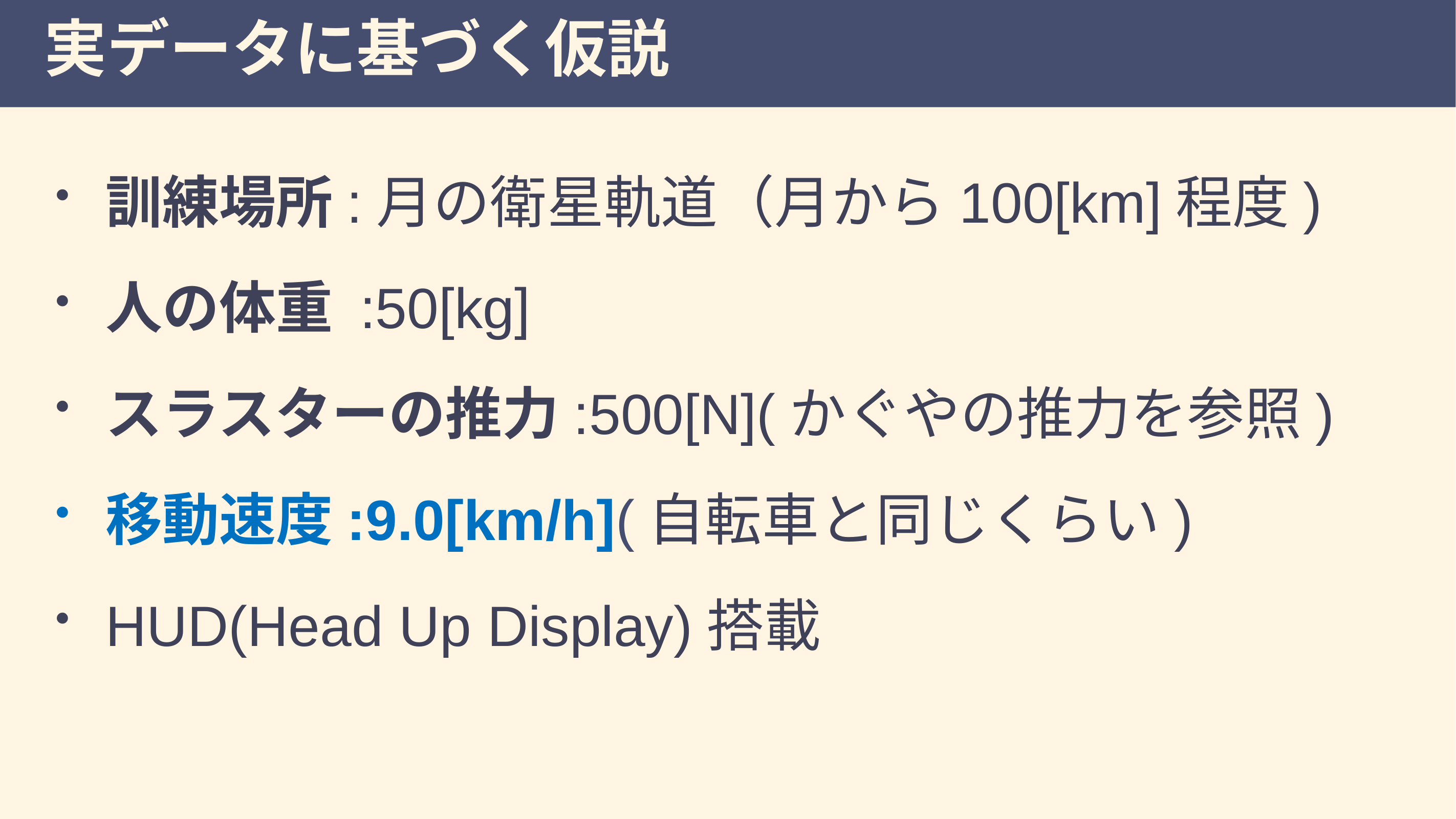

# 実データに基づく仮説
訓練場所:月の衛星軌道（月から100[km]程度)
人の体重 :50[kg]
スラスターの推力:500[N](かぐやの推力を参照)
移動速度:9.0[km/h](自転車と同じくらい)
HUD(Head Up Display)搭載